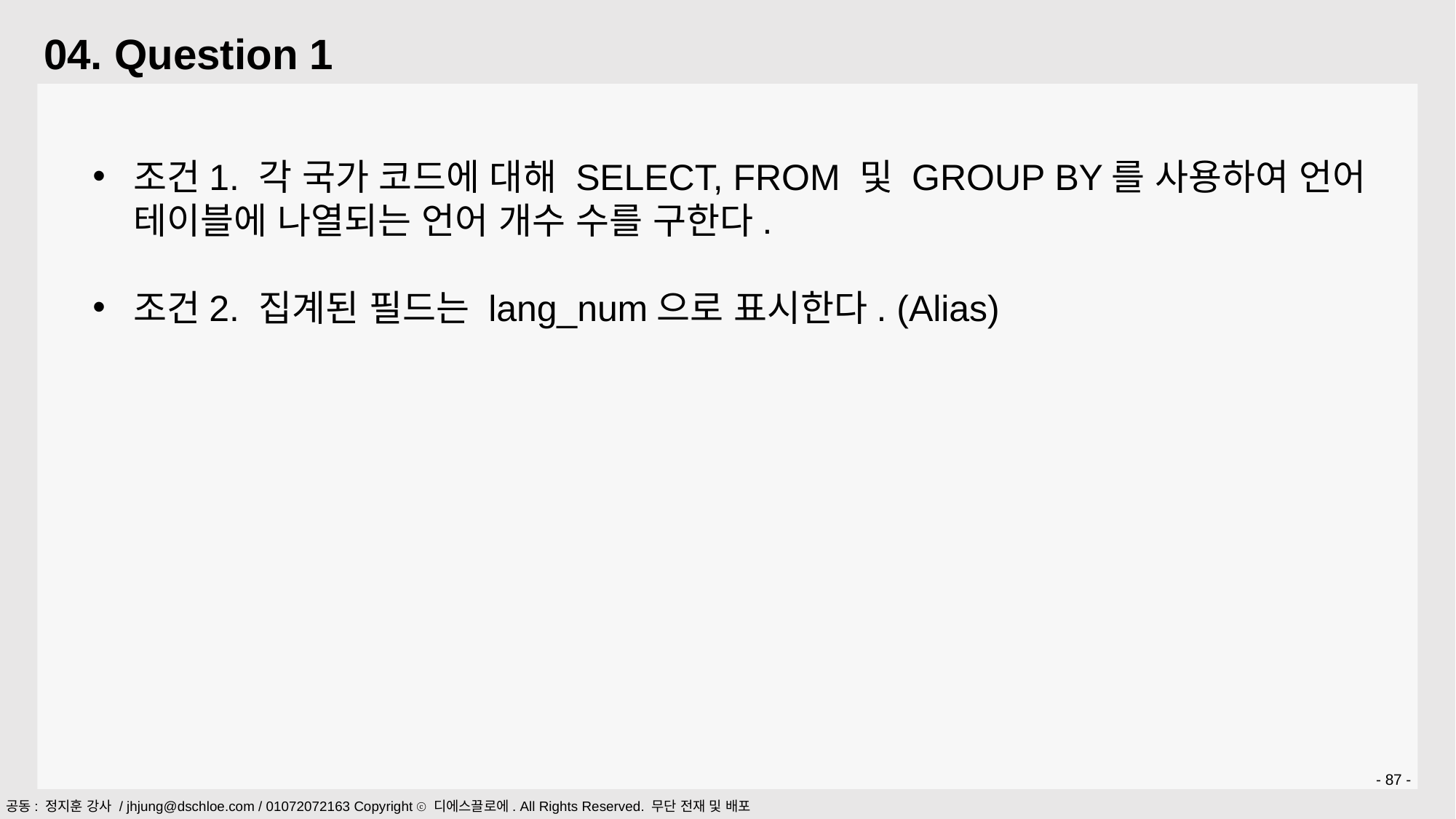

04. Question 1
조건1. 각 국가 코드에 대해 SELECT, FROM 및 GROUP BY를 사용하여 언어 테이블에 나열되는 언어 개수 수를 구한다.

조건2. 집계된 필드는 lang_num으로 표시한다. (Alias)
- 87 -